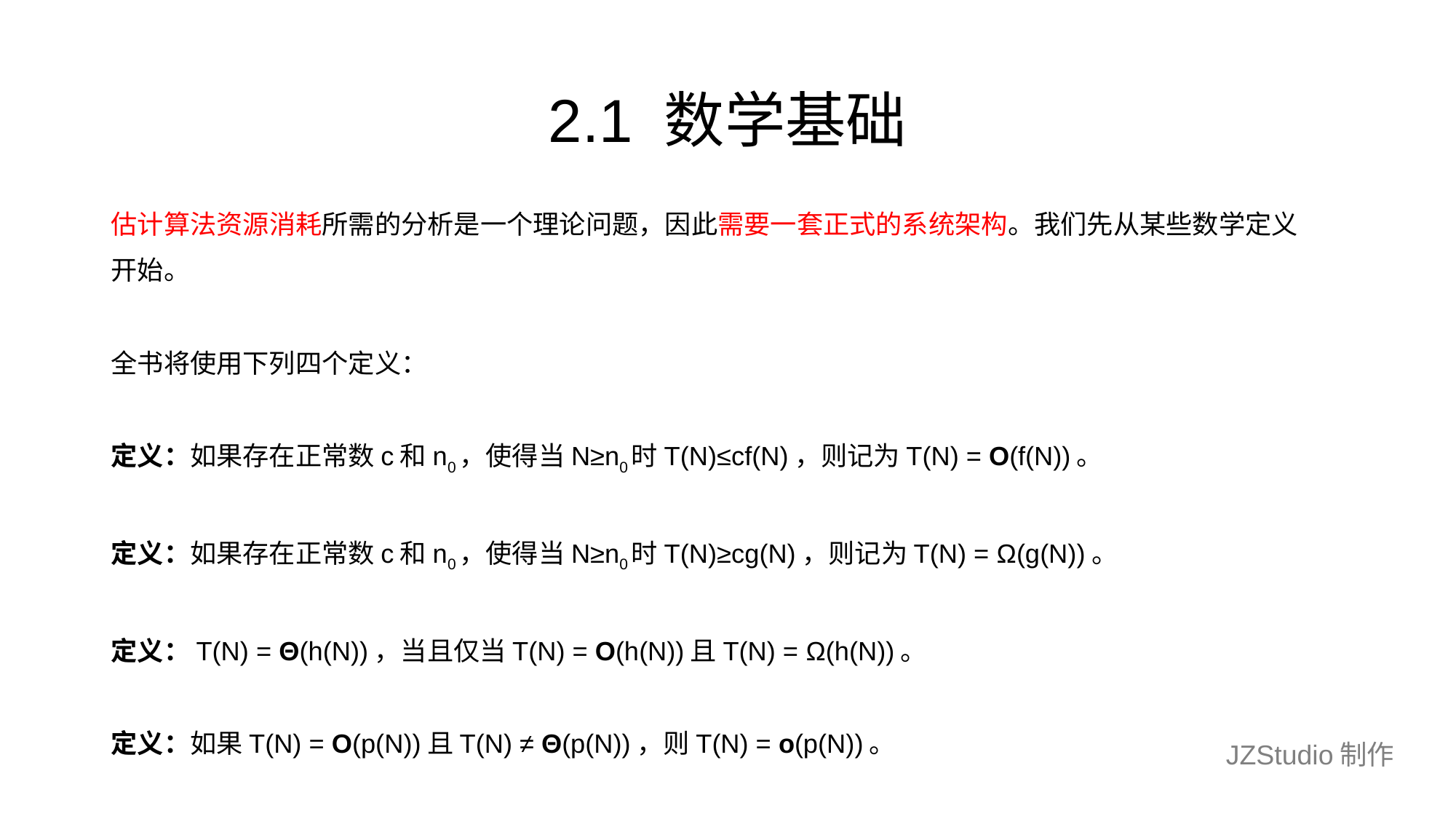

# 2.1 数学基础
估计算法资源消耗所需的分析是一个理论问题，因此需要一套正式的系统架构。我们先从某些数学定义
开始。

全书将使用下列四个定义：

定义：如果存在正常数c和n0，使得当N≥n0时T(N)≤cf(N)，则记为T(N) = O(f(N))。

定义：如果存在正常数c和n0，使得当N≥n0时T(N)≥cg(N)，则记为T(N) = Ω(g(N))。

定义：T(N) = Θ(h(N))，当且仅当T(N) = O(h(N))且T(N) = Ω(h(N))。

定义：如果T(N) = O(p(N))且T(N) ≠ Θ(p(N))，则T(N) = o(p(N))。